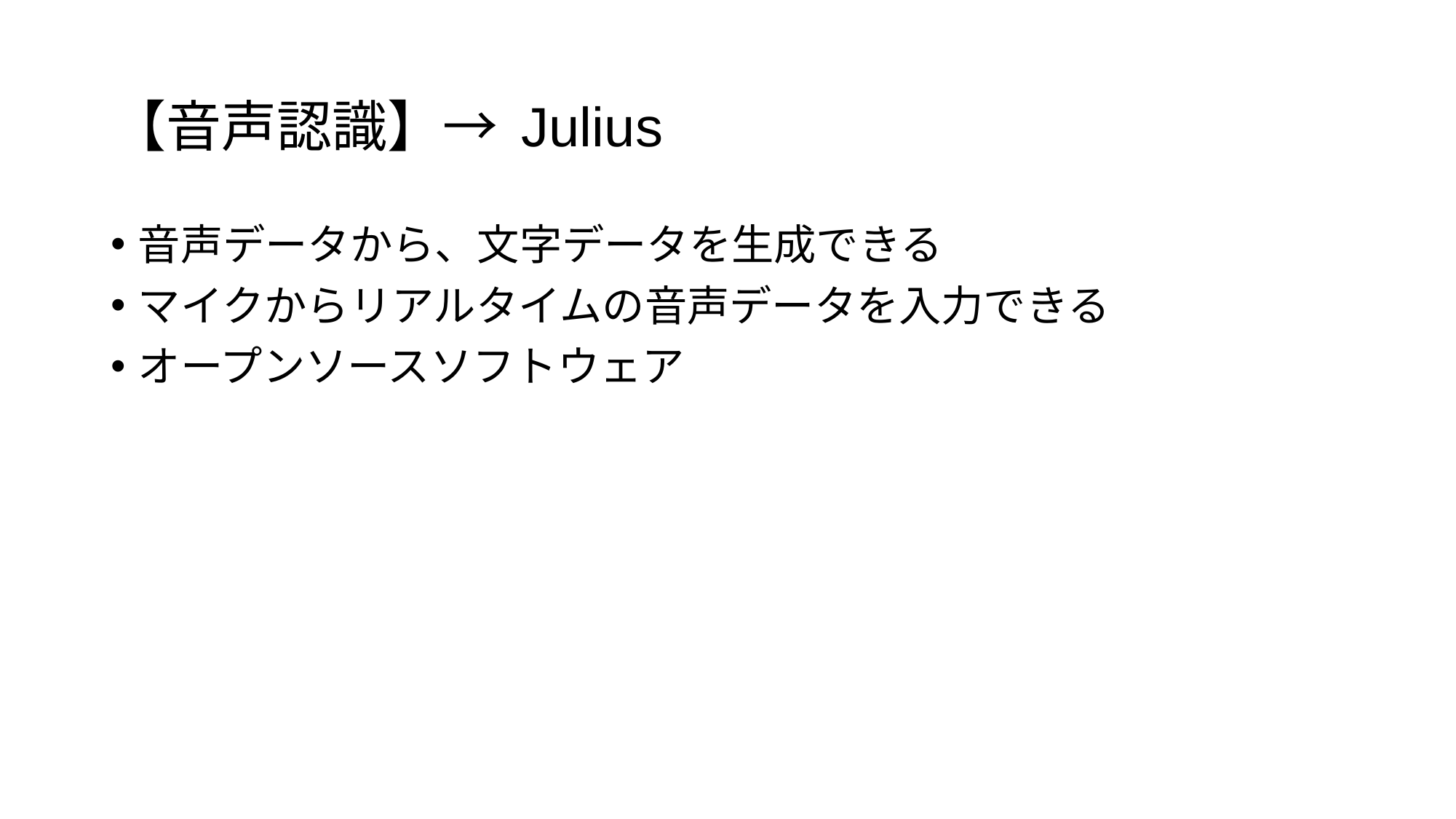

# 【音声認識】→ Julius
音声データから、文字データを生成できる
マイクからリアルタイムの音声データを入力できる
オープンソースソフトウェア